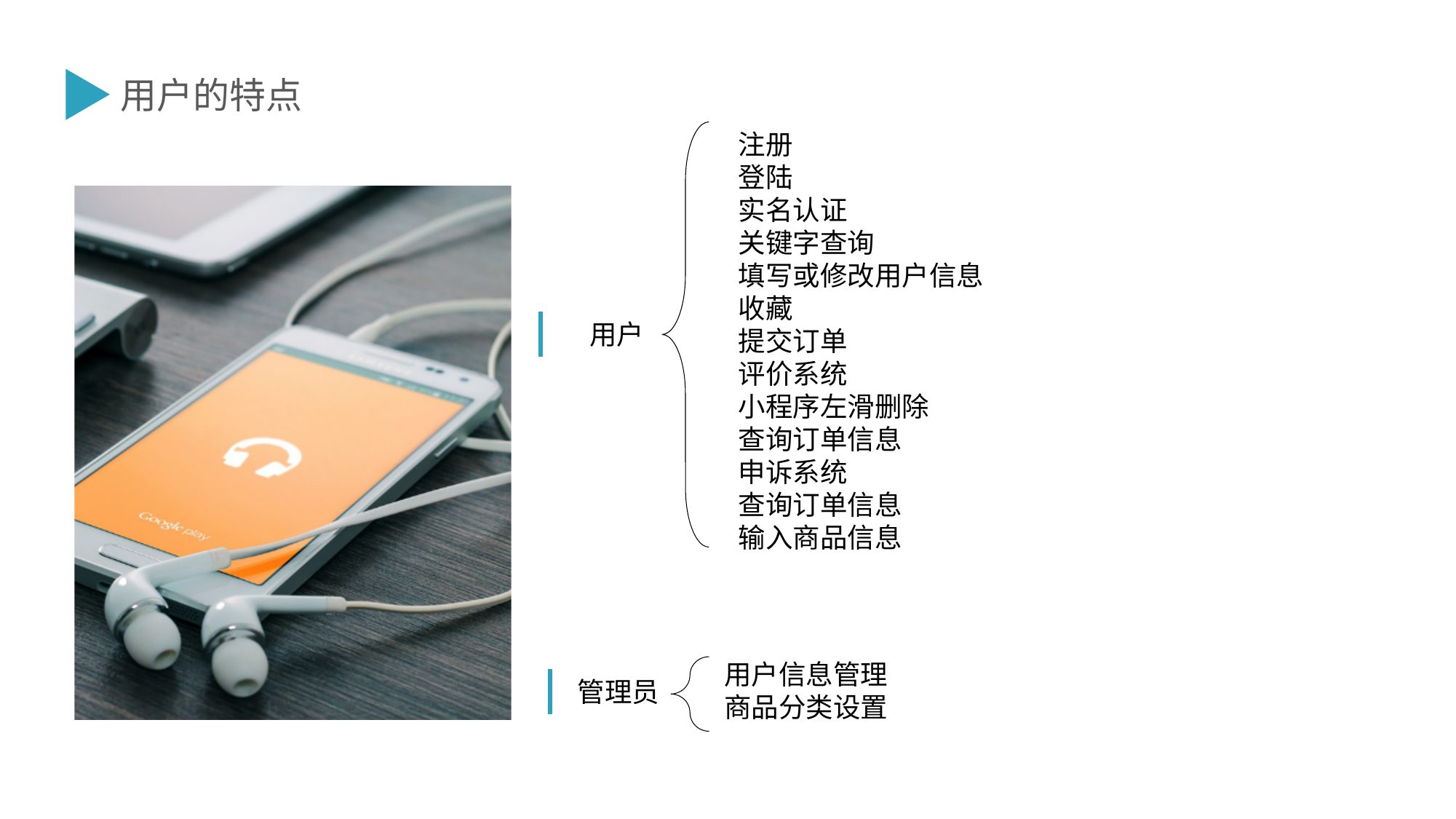

用户的特点

注册
登陆
实名认证
关键字查询
填写或修改用户信息
收藏
提交订单
评价系统
小程序左滑删除
查询订单信息
申诉系统
查询订单信息
输入商品信息

用户

用户信息管理
商品分类设置

管理员